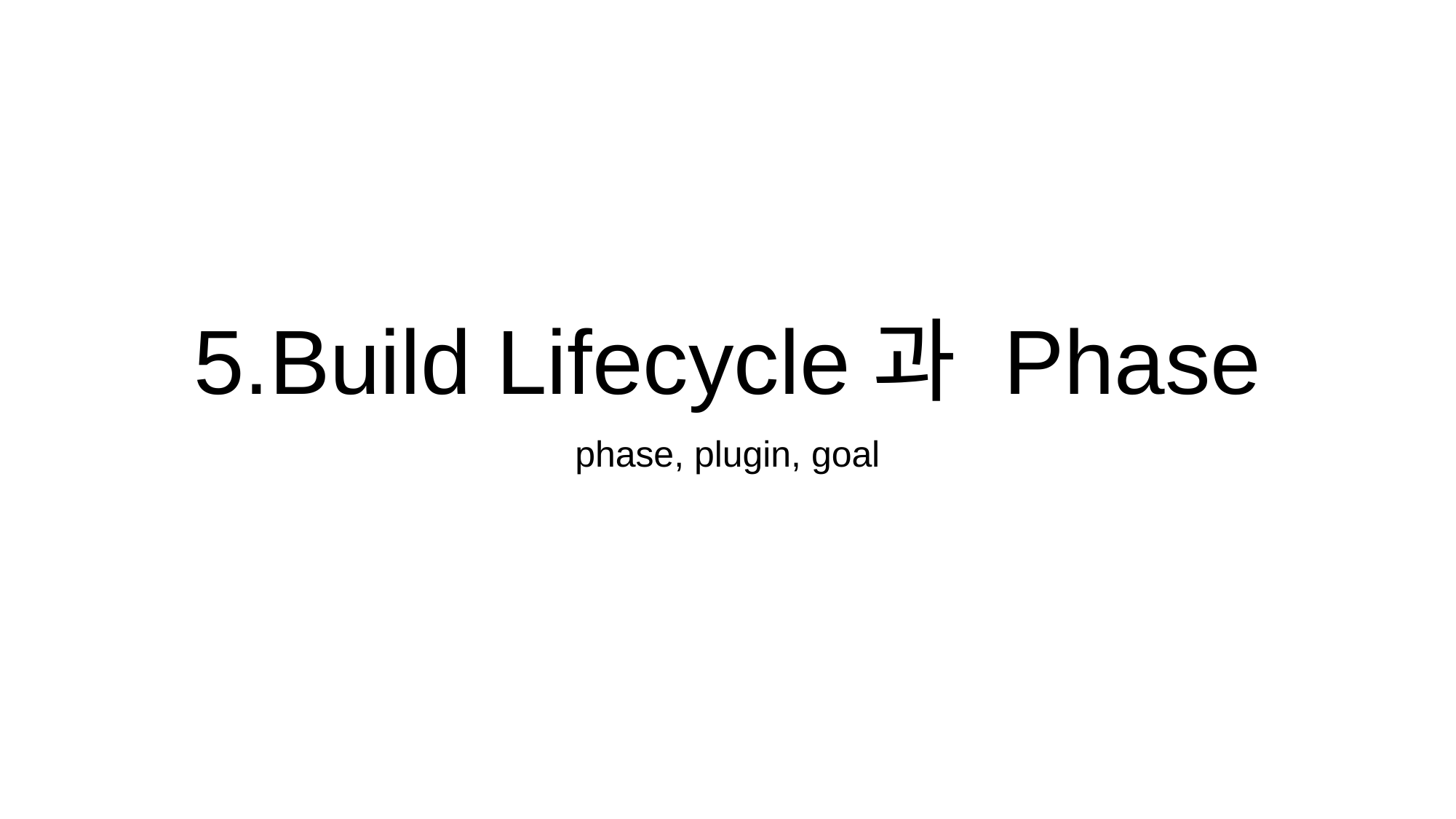

# 5.Build Lifecycle과 Phase
phase, plugin, goal